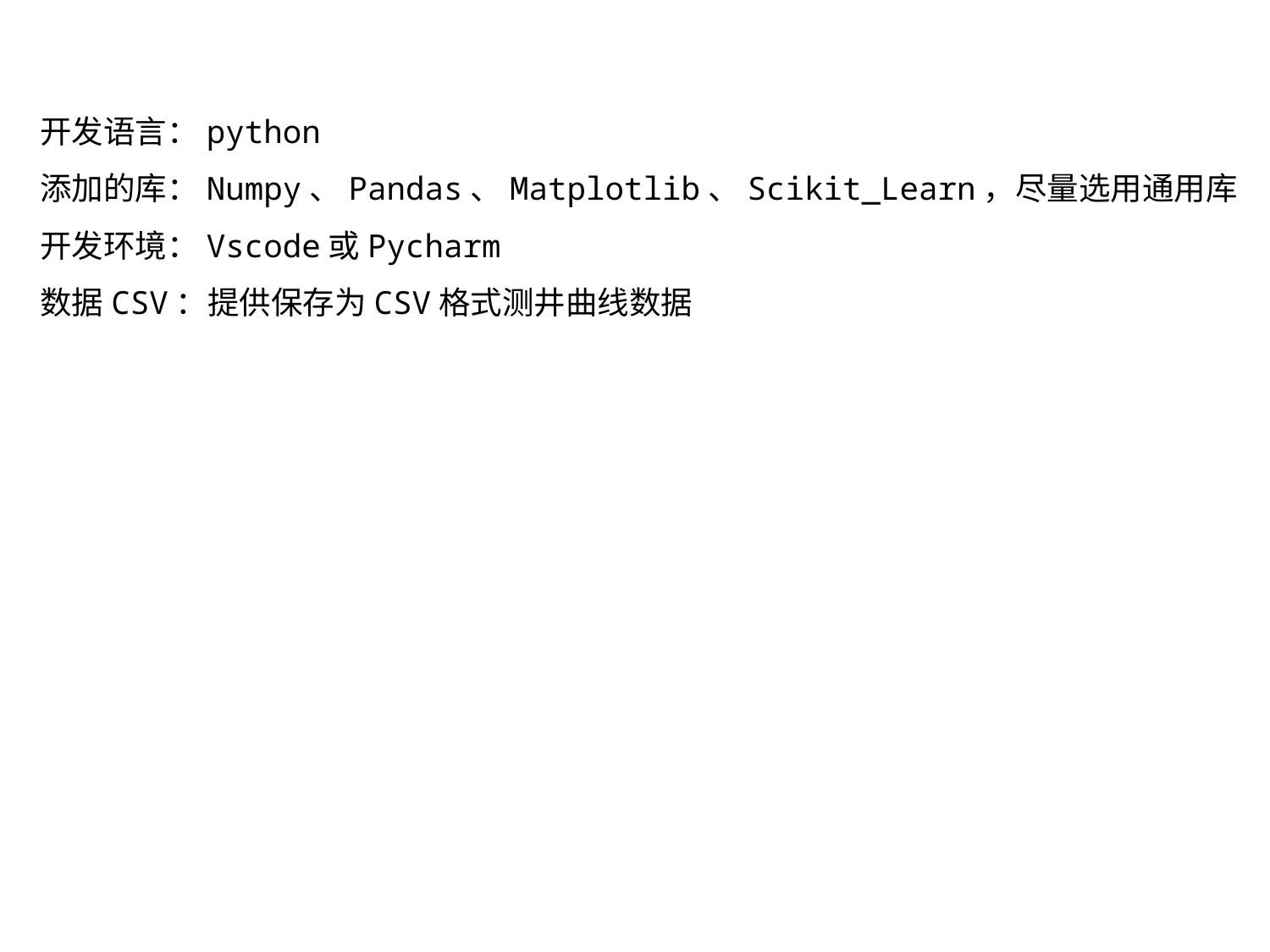

开发语言：python
添加的库：Numpy、Pandas、Matplotlib、Scikit_Learn，尽量选用通用库
开发环境：Vscode或Pycharm
数据CSV：提供保存为CSV格式测井曲线数据